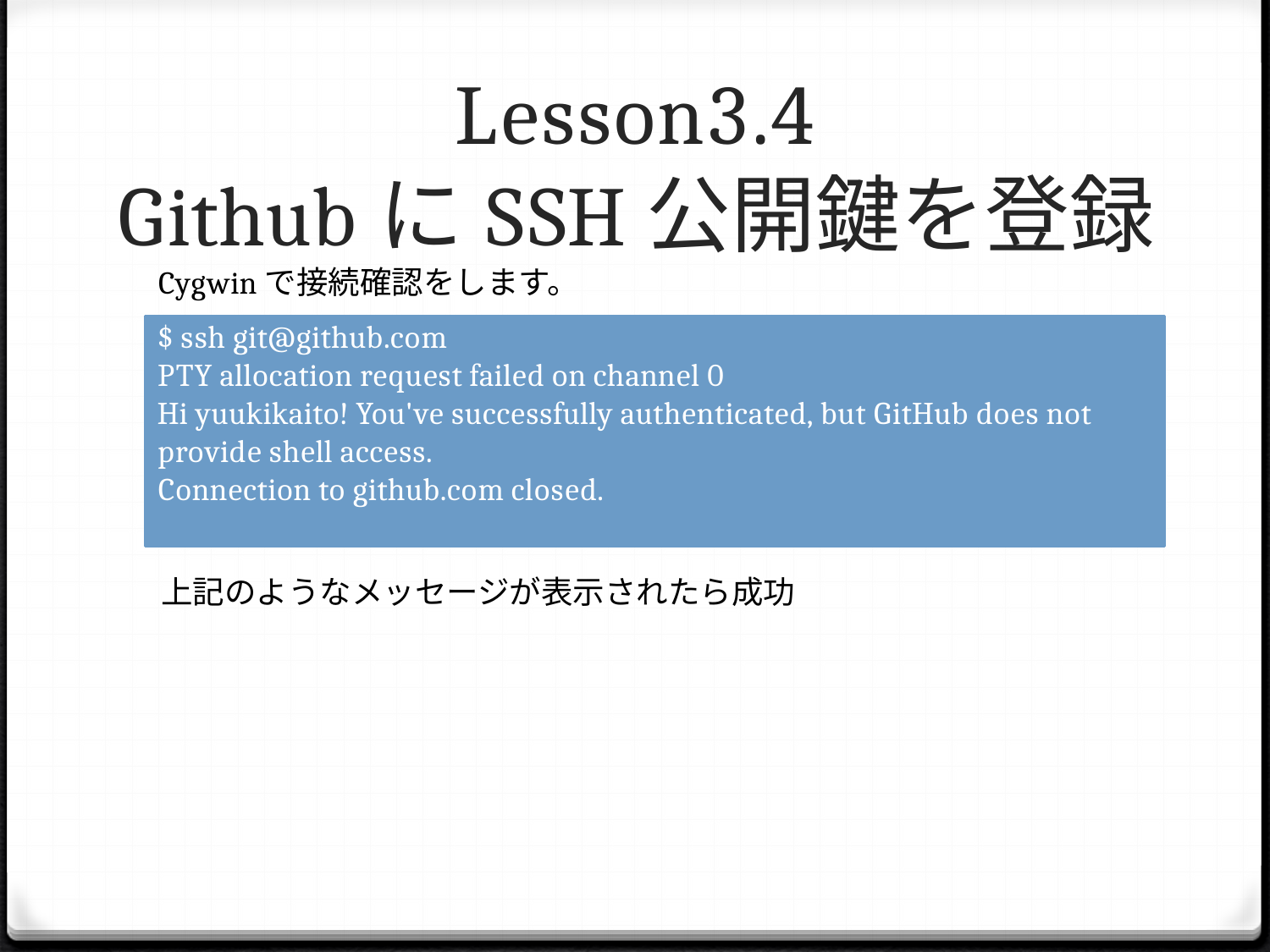

# Lesson3.4 GithubにSSH公開鍵を登録
Cygwinで接続確認をします。
$ ssh git@github.com
PTY allocation request failed on channel 0
Hi yuukikaito! You've successfully authenticated, but GitHub does not provide shell access.
Connection to github.com closed.

上記のようなメッセージが表示されたら成功